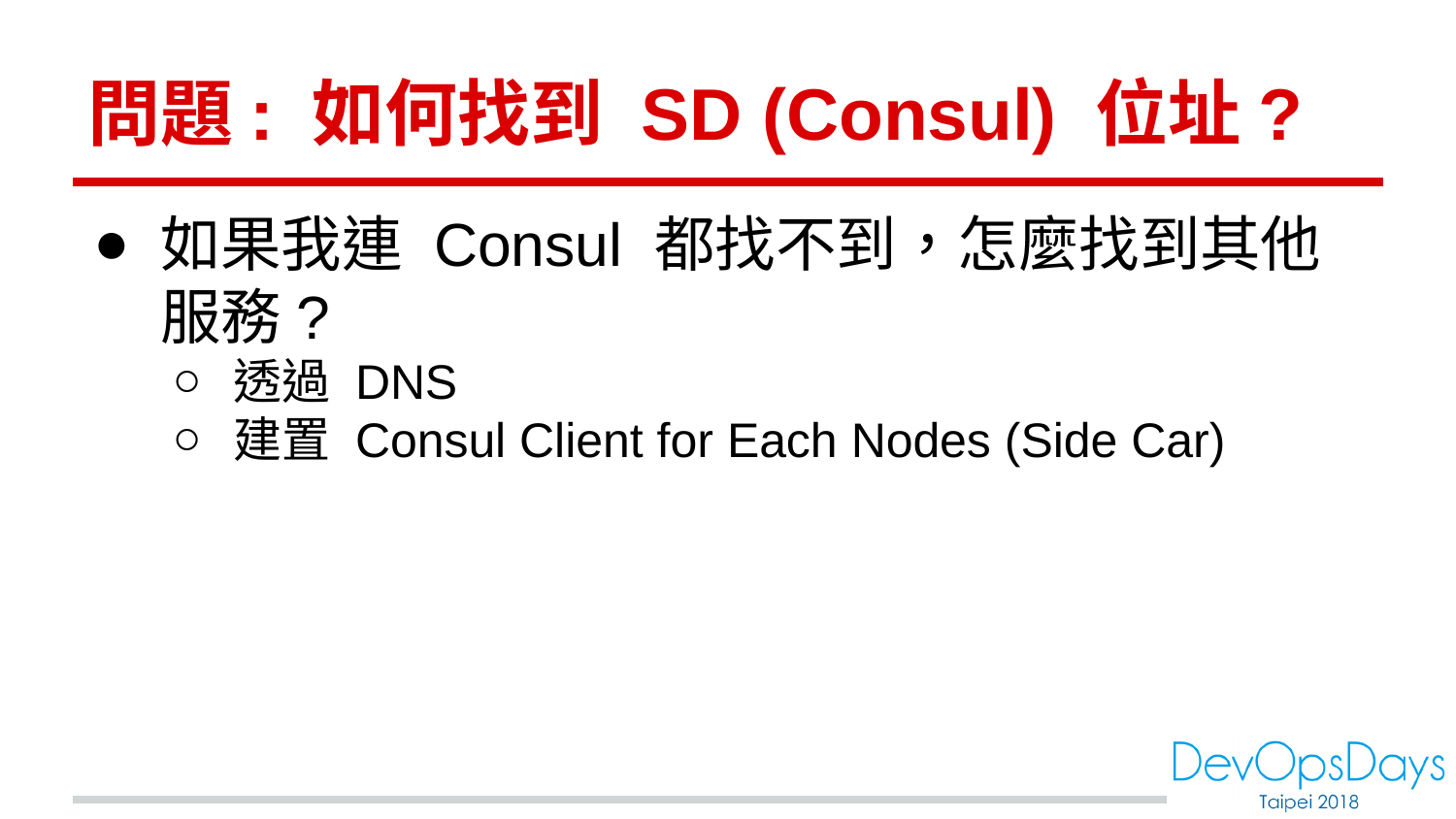

# 問題: 如何找到 SD (Consul) 位址?
如果我連 Consul 都找不到，怎麼找到其他服務?
透過 DNS
建置 Consul Client for Each Nodes (Side Car)